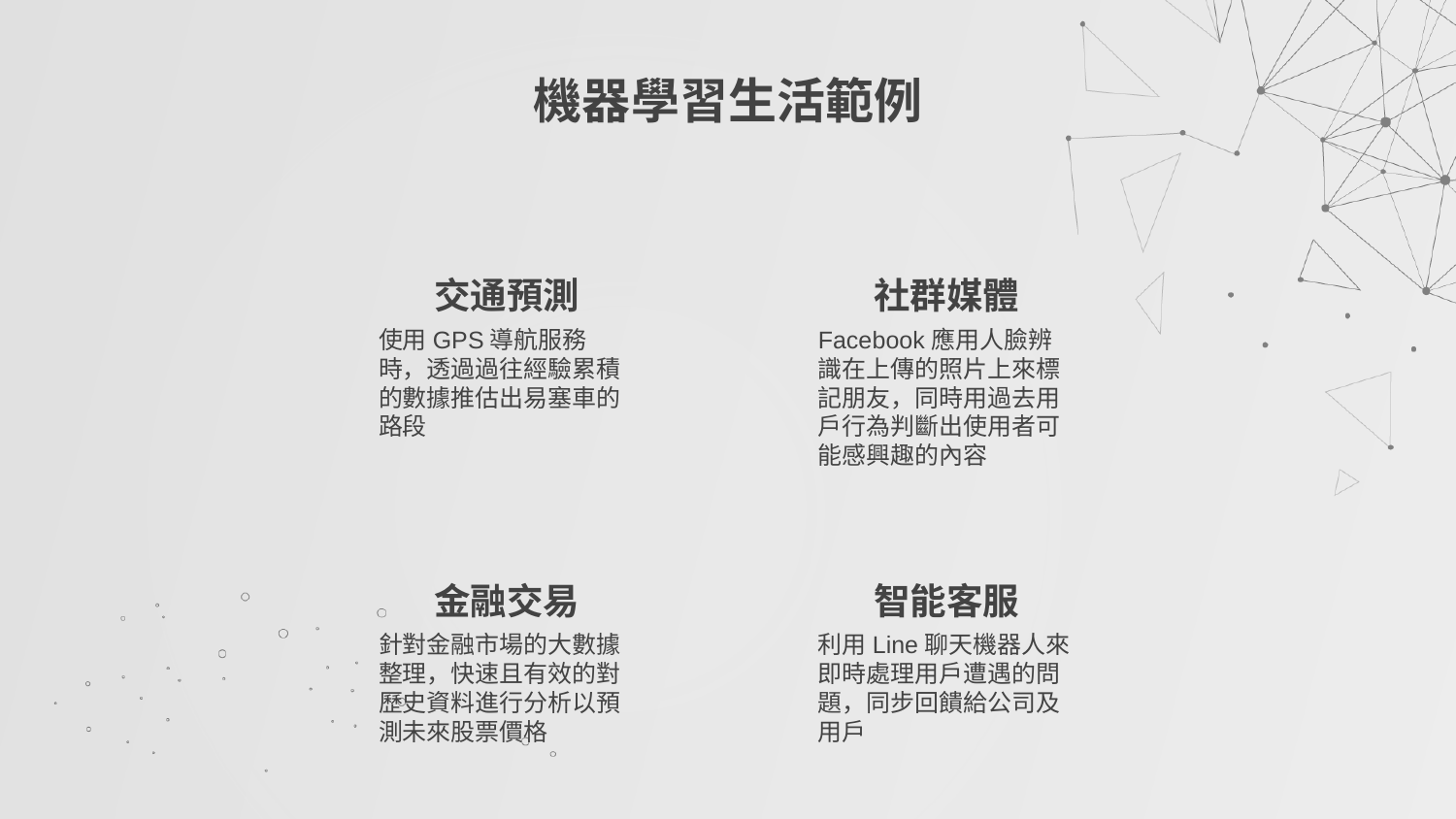

# 機器學習生活範例
交通預測
社群媒體
使用GPS導航服務時，透過過往經驗累積的數據推估出易塞車的路段
Facebook應用人臉辨識在上傳的照片上來標記朋友，同時用過去用戶行為判斷出使用者可能感興趣的內容
金融交易
智能客服
針對金融市場的大數據整理，快速且有效的對歷史資料進行分析以預測未來股票價格
利用Line聊天機器人來即時處理用戶遭遇的問題，同步回饋給公司及用戶